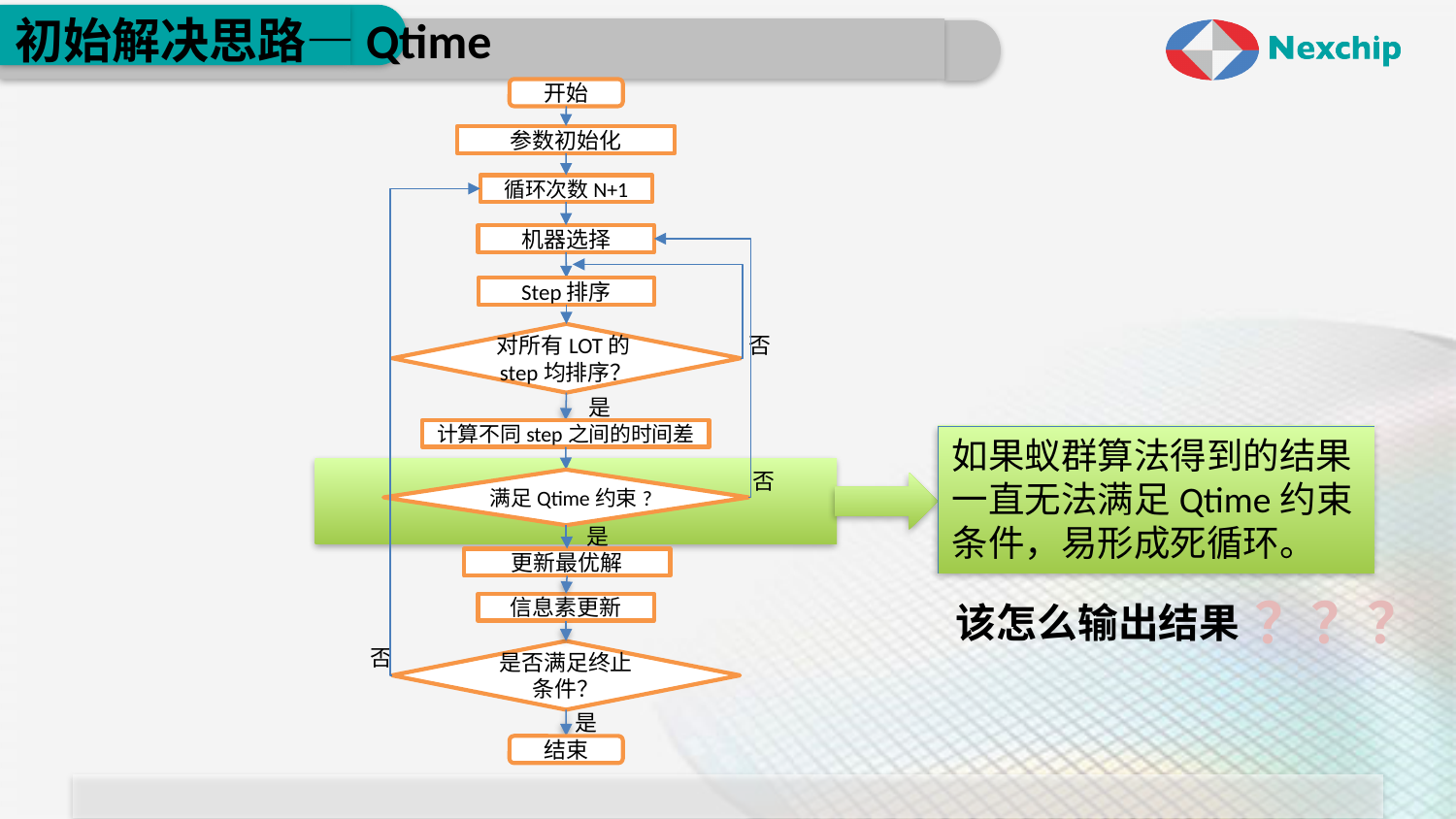

# 初始解决思路—Qtime
开始
参数初始化
循环次数N+1
机器选择
Step排序
对所有LOT的step均排序？
否
是
计算不同step之间的时间差
如果蚁群算法得到的结果一直无法满足Qtime约束条件，易形成死循环。

否
满足Qtime约束?

是
更新最优解
？？？
该怎么输出结果
信息素更新
否
是否满足终止条件？
是
结束